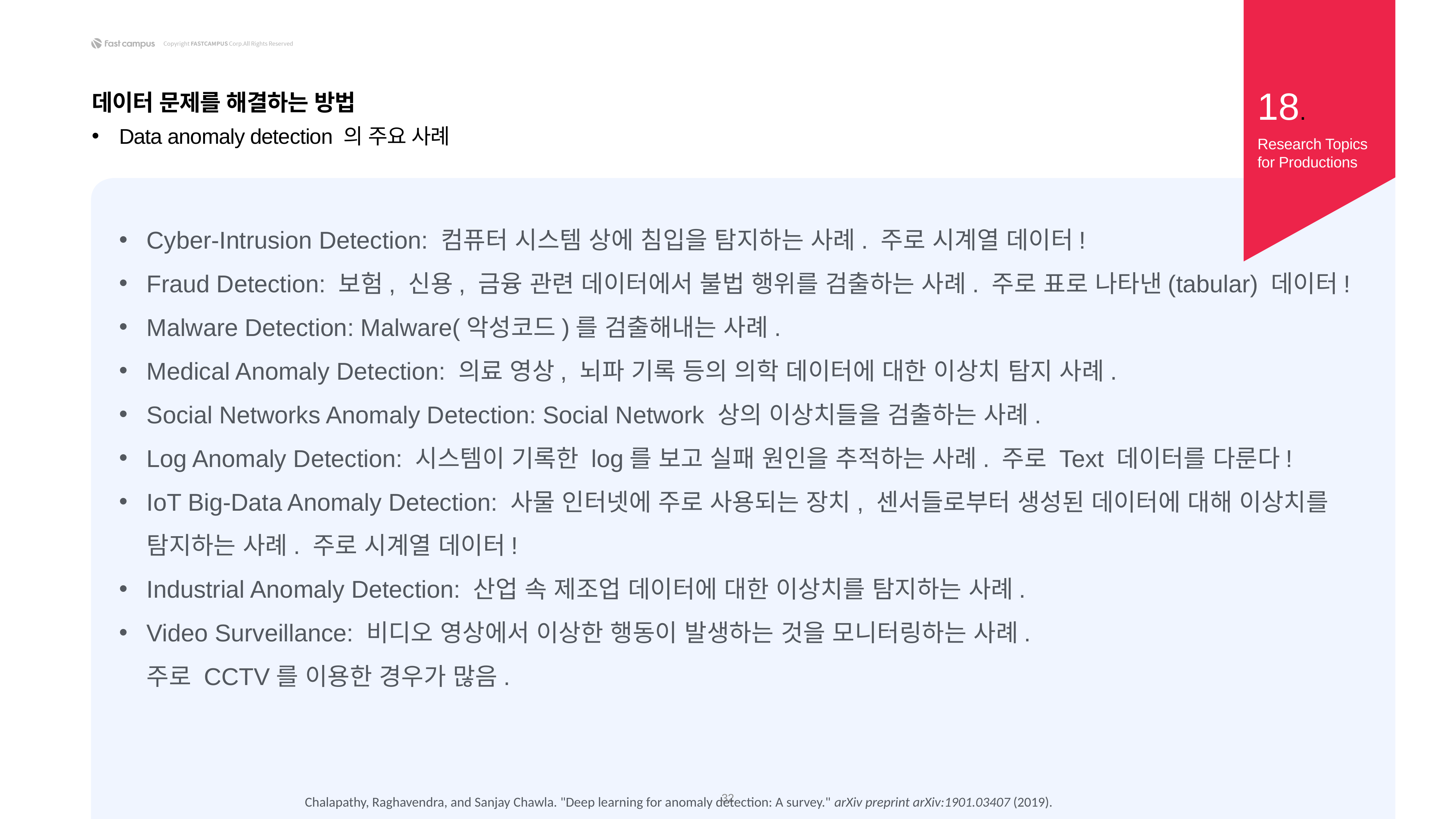

18.
데이터 문제를 해결하는 방법
Data anomaly detection 의 주요 사례
Research Topics
for Productions
Cyber-Intrusion Detection: 컴퓨터 시스템 상에 침입을 탐지하는 사례. 주로 시계열 데이터!
Fraud Detection: 보험, 신용, 금융 관련 데이터에서 불법 행위를 검출하는 사례. 주로 표로 나타낸(tabular) 데이터!
Malware Detection: Malware(악성코드)를 검출해내는 사례.
Medical Anomaly Detection: 의료 영상, 뇌파 기록 등의 의학 데이터에 대한 이상치 탐지 사례.
Social Networks Anomaly Detection: Social Network 상의 이상치들을 검출하는 사례.
Log Anomaly Detection: 시스템이 기록한 log를 보고 실패 원인을 추적하는 사례. 주로 Text 데이터를 다룬다!
IoT Big-Data Anomaly Detection: 사물 인터넷에 주로 사용되는 장치, 센서들로부터 생성된 데이터에 대해 이상치를 탐지하는 사례. 주로 시계열 데이터!
Industrial Anomaly Detection: 산업 속 제조업 데이터에 대한 이상치를 탐지하는 사례.
Video Surveillance: 비디오 영상에서 이상한 행동이 발생하는 것을 모니터링하는 사례.
주로 CCTV를 이용한 경우가 많음.
32
Chalapathy, Raghavendra, and Sanjay Chawla. "Deep learning for anomaly detection: A survey." arXiv preprint arXiv:1901.03407 (2019).